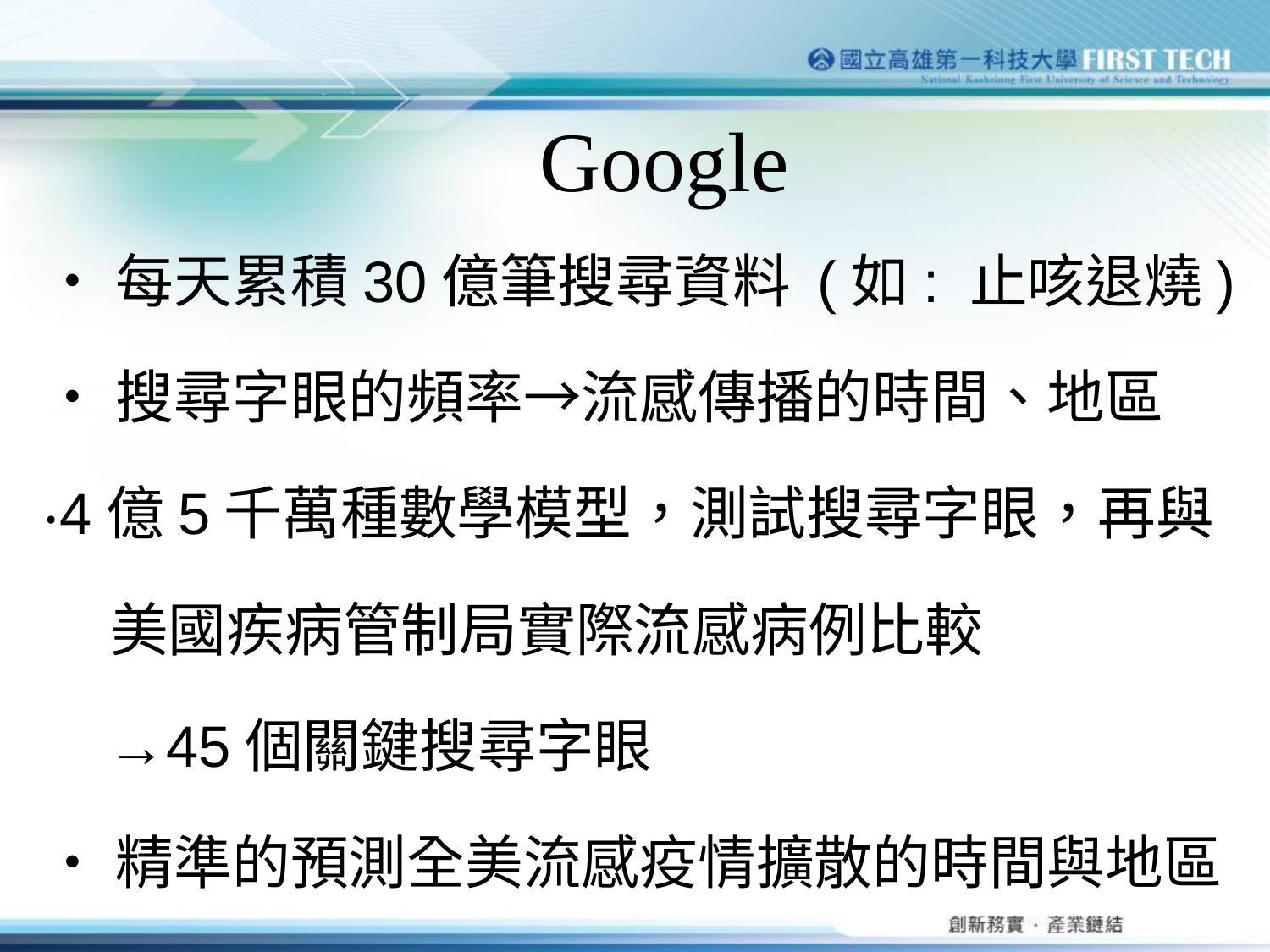

# Google
‧每天累積30億筆搜尋資料 (如: 止咳退燒)
‧搜尋字眼的頻率→流感傳播的時間、地區
‧4億5千萬種數學模型，測試搜尋字眼，再與
    美國疾病管制局實際流感病例比較
    →45個關鍵搜尋字眼
‧精準的預測全美流感疫情擴散的時間與地區